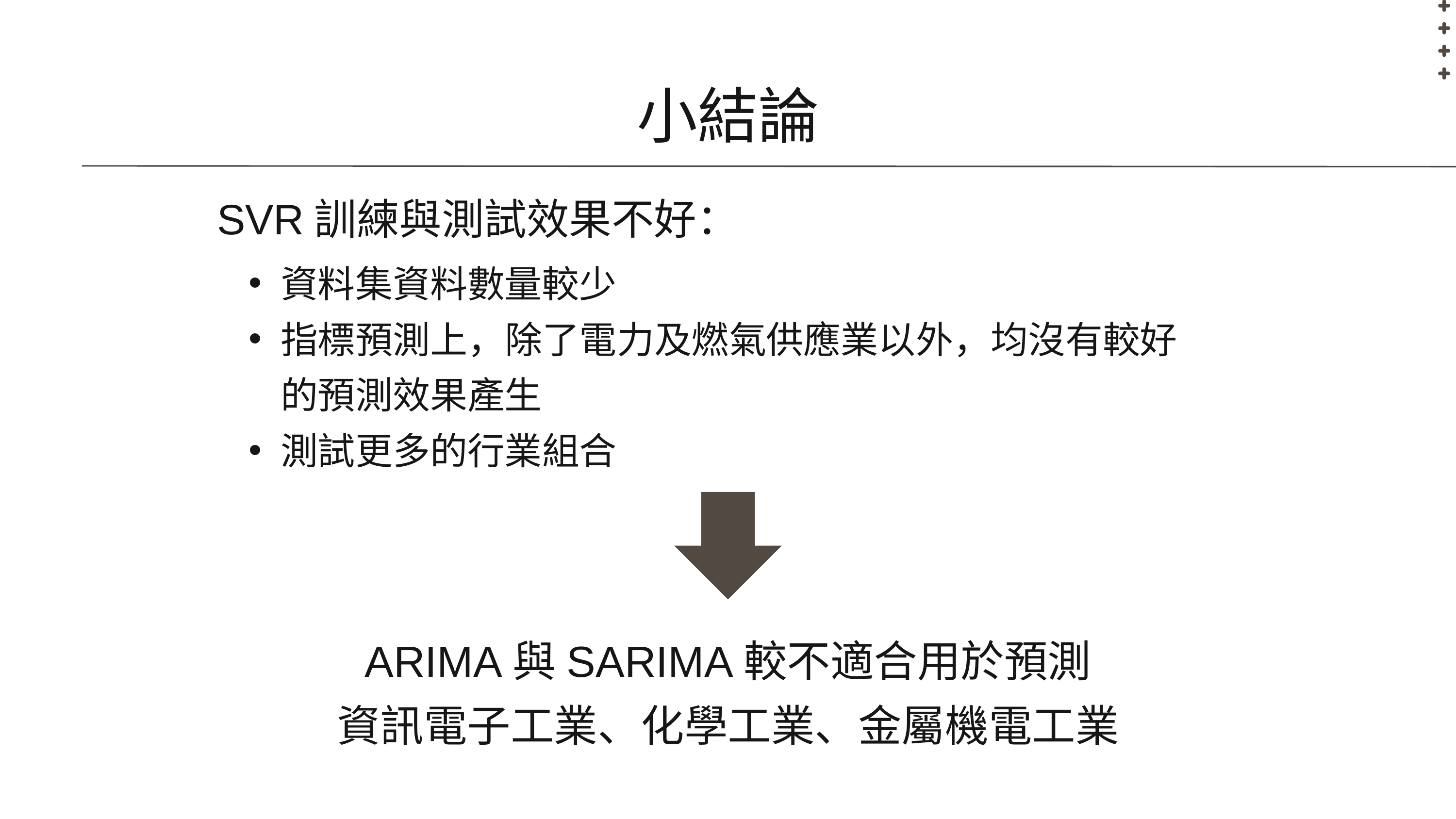

小結論

SVR訓練與測試效果不好：

資料集資料數量較少
指標預測上，除了電力及燃氣供應業以外，均沒有較好的預測效果產生
測試更多的行業組合

ARIMA與SARIMA較不適合用於預測
資訊電子工業、化學工業、金屬機電工業